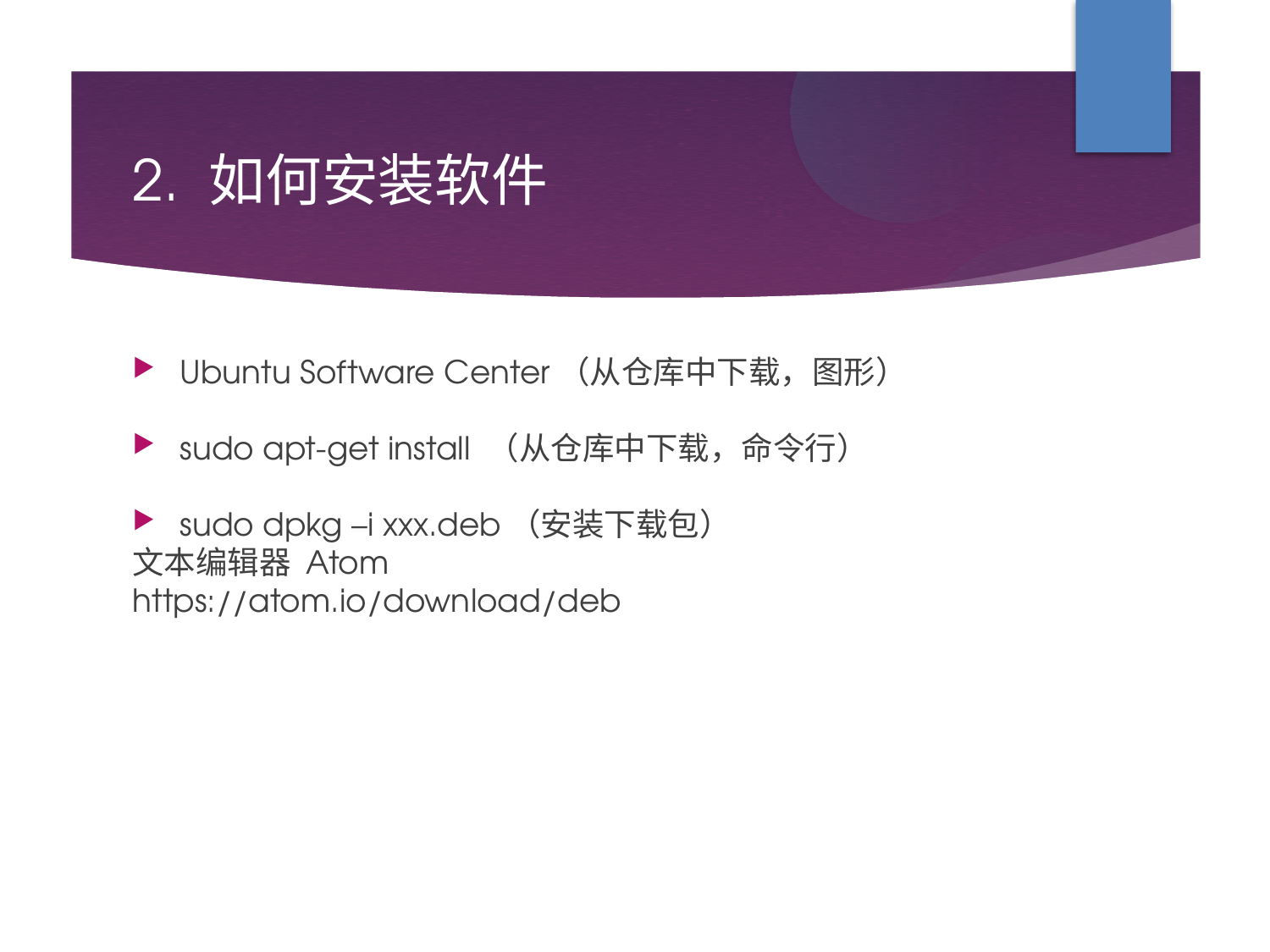

2. 如何安装软件
Ubuntu Software Center（从仓库中下载，图形）

sudo apt-get install （从仓库中下载，命令行）

sudo dpkg –i xxx.deb（安装下载包）
文本编辑器 Atom
https://atom.io/download/deb